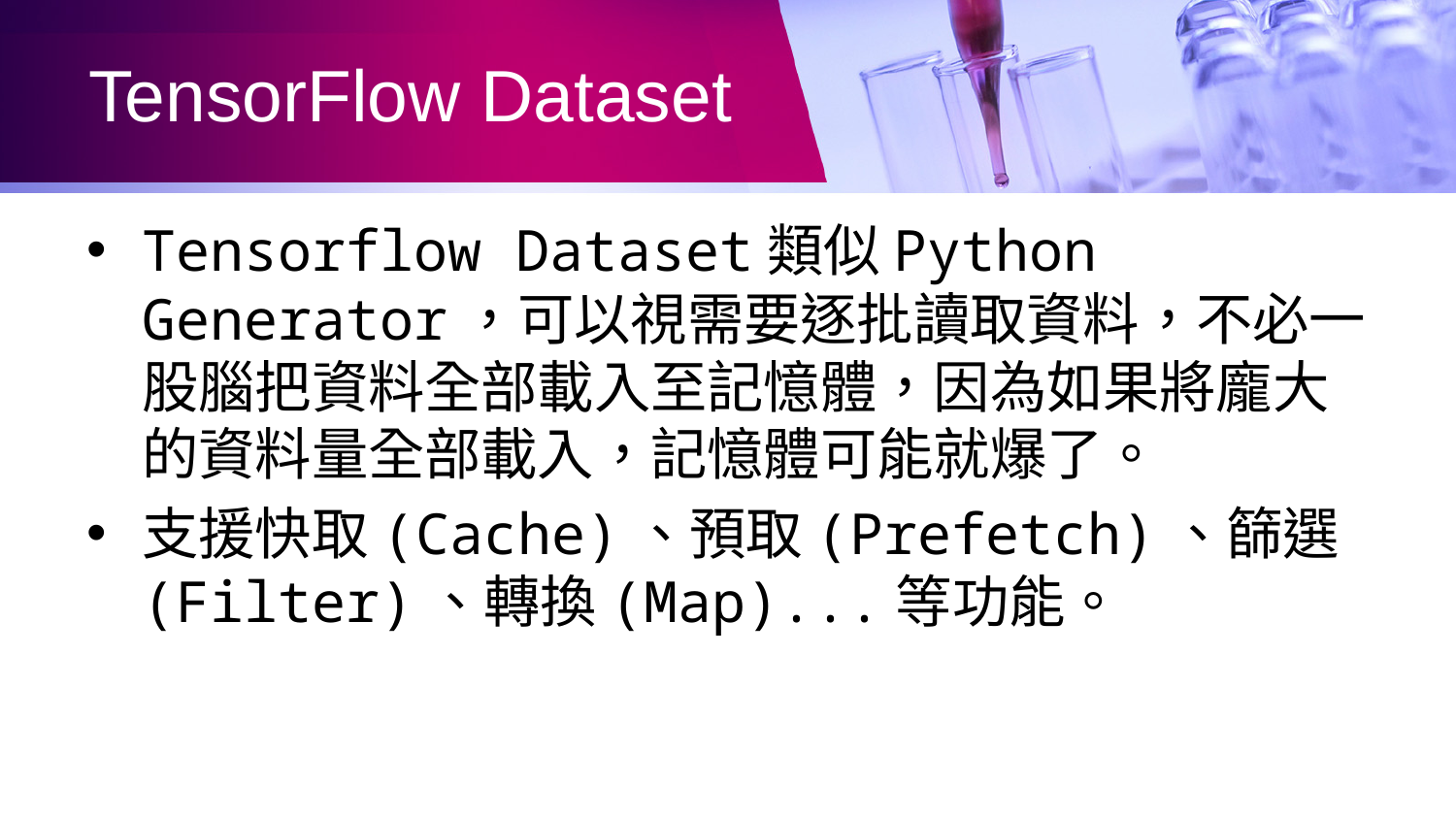

# TensorFlow Dataset
Tensorflow Dataset類似Python Generator，可以視需要逐批讀取資料，不必一股腦把資料全部載入至記憶體，因為如果將龐大的資料量全部載入，記憶體可能就爆了。
支援快取(Cache)、預取(Prefetch)、篩選(Filter)、轉換(Map)...等功能。